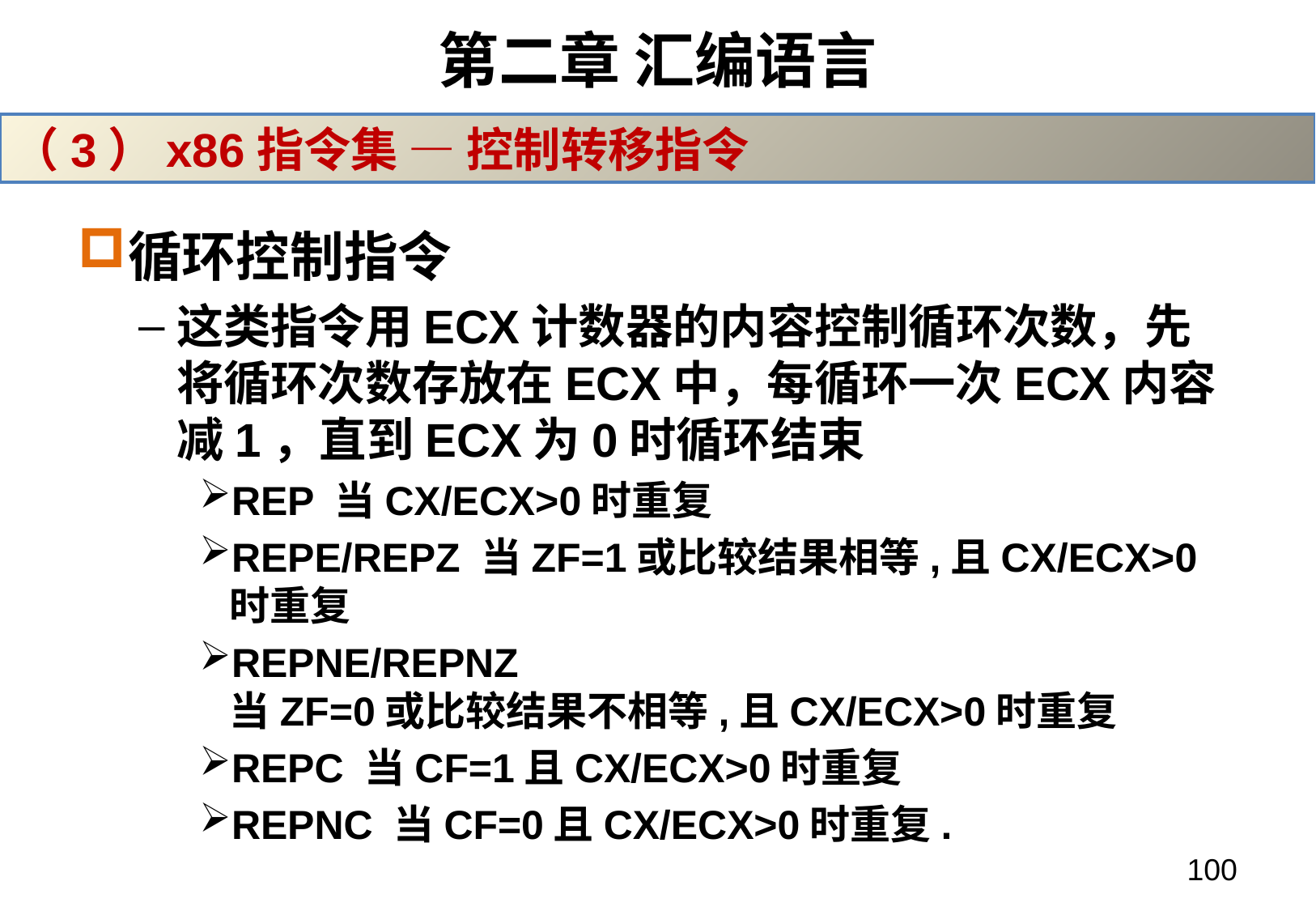

# 第二章 汇编语言
（3）x86指令集 — 控制转移指令
循环控制指令
这类指令用ECX计数器的内容控制循环次数，先将循环次数存放在ECX中，每循环一次ECX内容减1，直到ECX为0时循环结束
REP 当CX/ECX>0时重复
REPE/REPZ 当ZF=1或比较结果相等,且CX/ECX>0时重复
REPNE/REPNZ 当ZF=0或比较结果不相等,且CX/ECX>0时重复
REPC 当CF=1且CX/ECX>0时重复
REPNC 当CF=0且CX/ECX>0时重复.
100